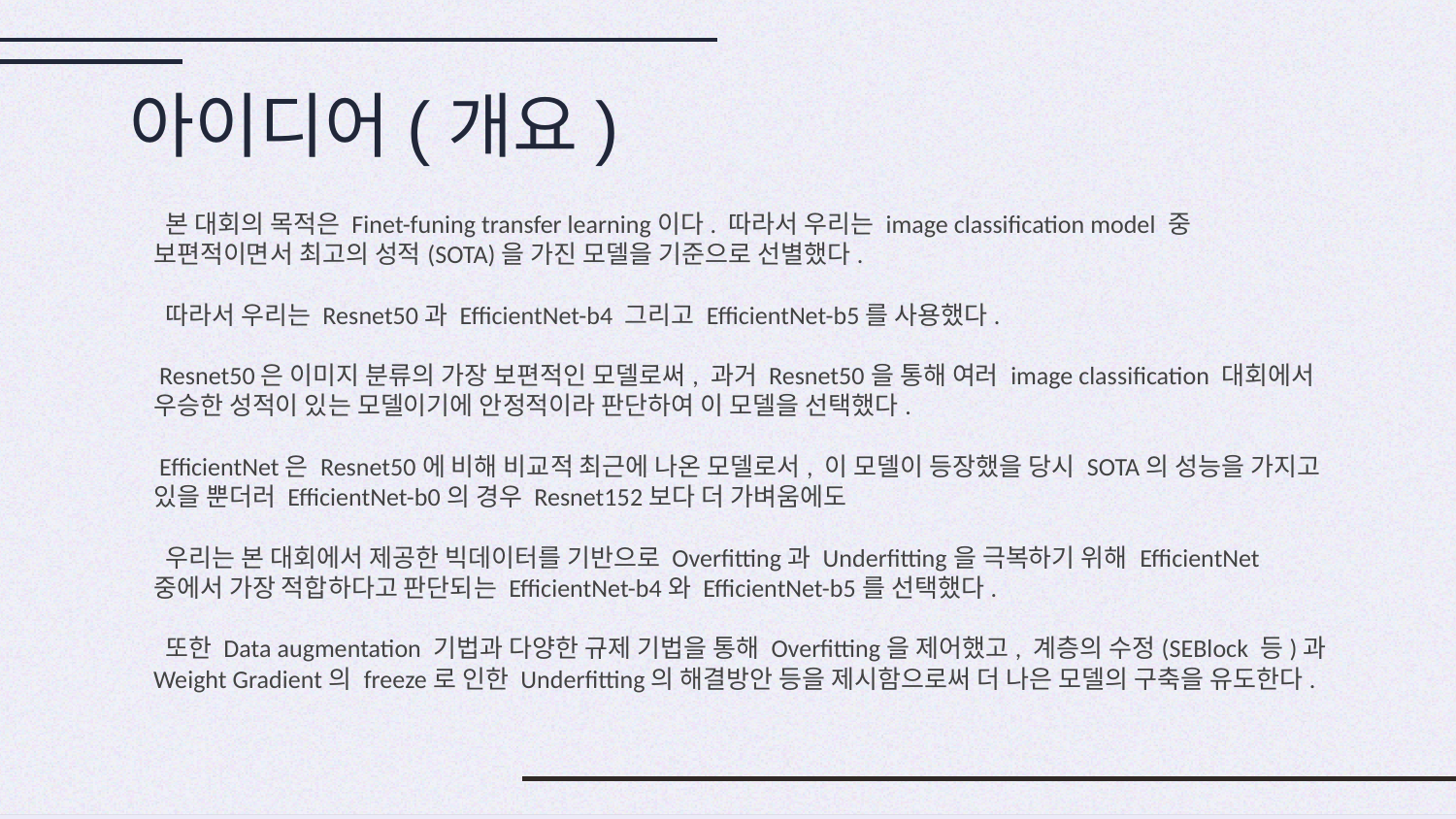

# 아이디어(개요)
 본 대회의 목적은 Finet-funing transfer learning이다. 따라서 우리는 image classification model 중 보편적이면서 최고의 성적(SOTA)을 가진 모델을 기준으로 선별했다.

 따라서 우리는 Resnet50과 EfficientNet-b4 그리고 EfficientNet-b5를 사용했다.

 Resnet50은 이미지 분류의 가장 보편적인 모델로써, 과거 Resnet50을 통해 여러 image classification 대회에서 우승한 성적이 있는 모델이기에 안정적이라 판단하여 이 모델을 선택했다.

 EfficientNet은 Resnet50에 비해 비교적 최근에 나온 모델로서, 이 모델이 등장했을 당시 SOTA의 성능을 가지고 있을 뿐더러 EfficientNet-b0의 경우 Resnet152보다 더 가벼움에도

 우리는 본 대회에서 제공한 빅데이터를 기반으로 Overfitting과 Underfitting을 극복하기 위해 EfficientNet 중에서 가장 적합하다고 판단되는 EfficientNet-b4와 EfficientNet-b5를 선택했다.

 또한 Data augmentation 기법과 다양한 규제 기법을 통해 Overfitting을 제어했고, 계층의 수정(SEBlock 등)과 Weight Gradient의 freeze로 인한 Underfitting의 해결방안 등을 제시함으로써 더 나은 모델의 구축을 유도한다.